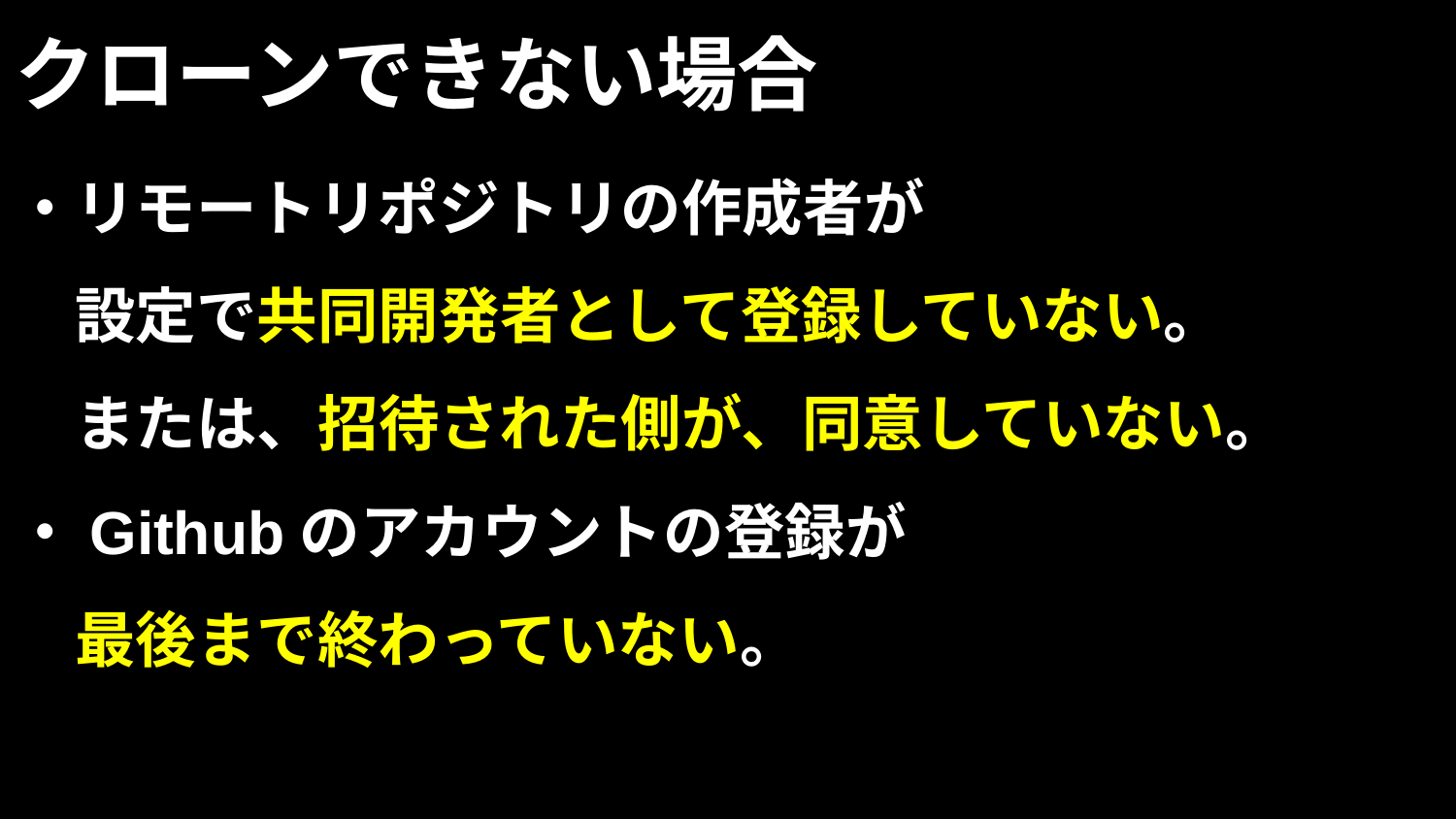

# クローンできない場合
・リモートリポジトリの作成者が
　設定で共同開発者として登録していない。
　または、招待された側が、同意していない。
・Githubのアカウントの登録が
　最後まで終わっていない。